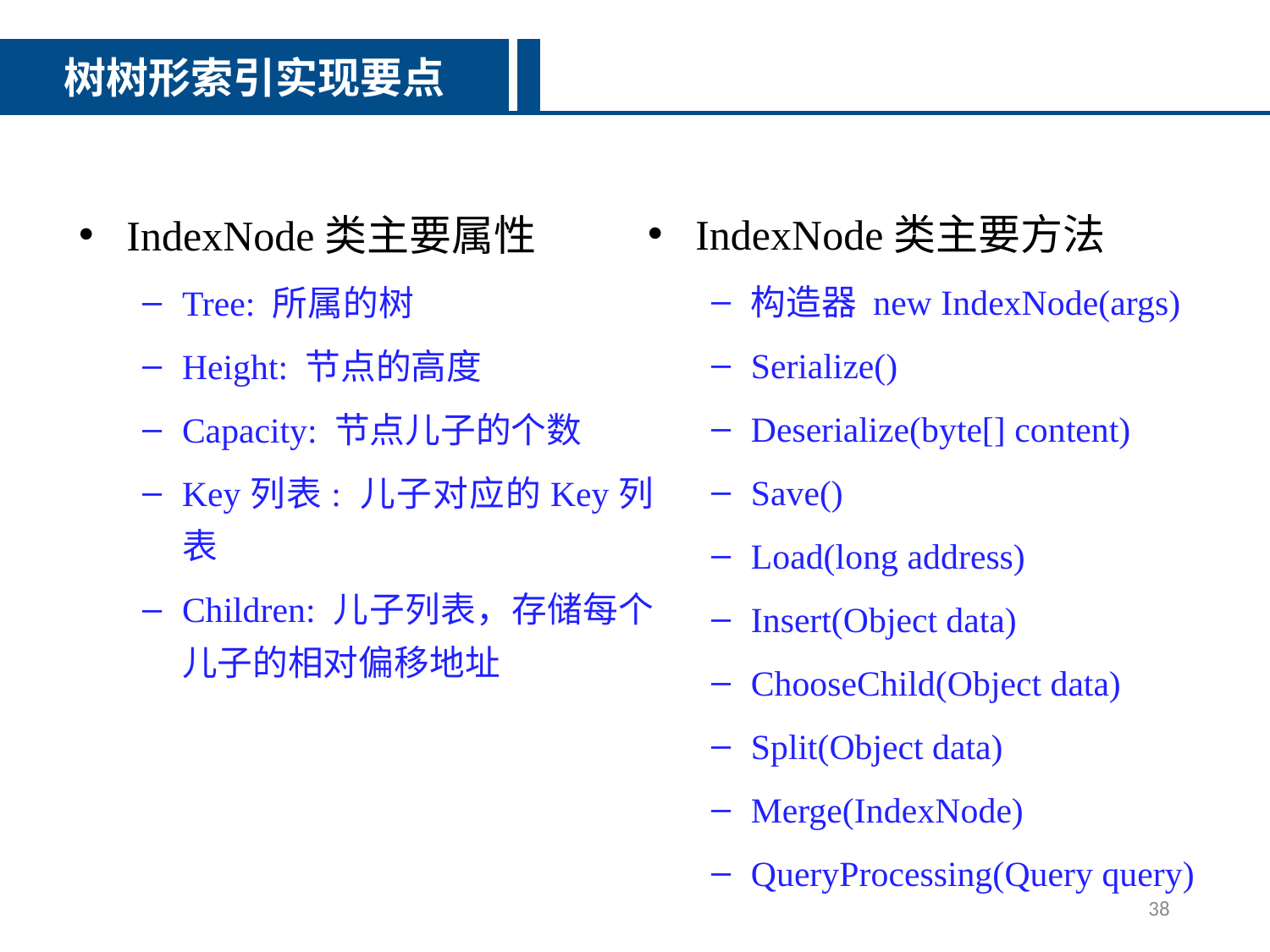

树树形索引实现要点

IndexNode类主要方法
构造器 new IndexNode(args)
Serialize()
Deserialize(byte[] content)
Save()
Load(long address)
Insert(Object data)
ChooseChild(Object data)
Split(Object data)
Merge(IndexNode)
QueryProcessing(Query query)
IndexNode类主要属性
Tree: 所属的树
Height: 节点的高度
Capacity: 节点儿子的个数
Key列表: 儿子对应的Key列表
Children: 儿子列表，存储每个儿子的相对偏移地址
38